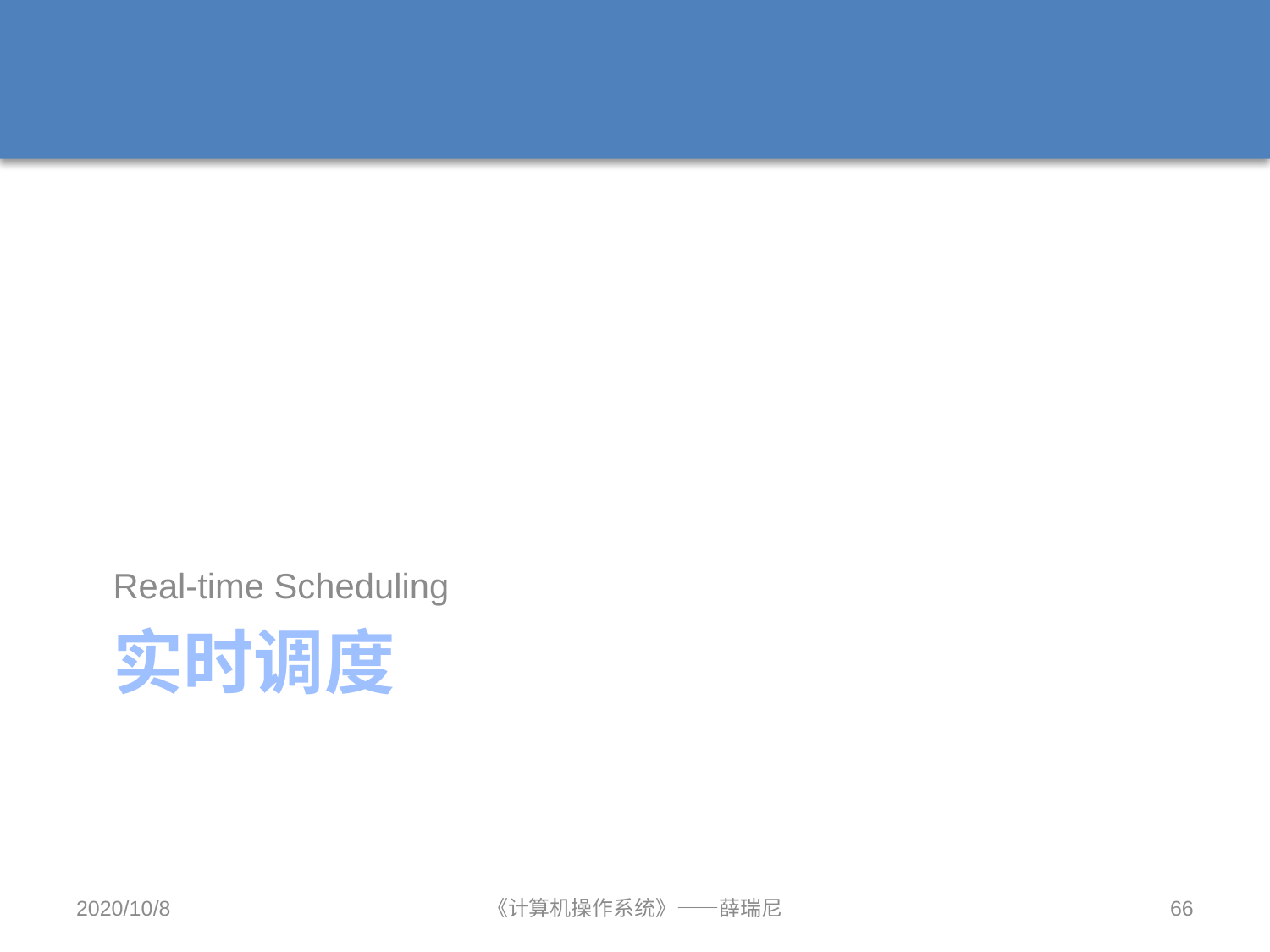

Real-time Scheduling
# 实时调度
2020/10/8
《计算机操作系统》——薛瑞尼
66